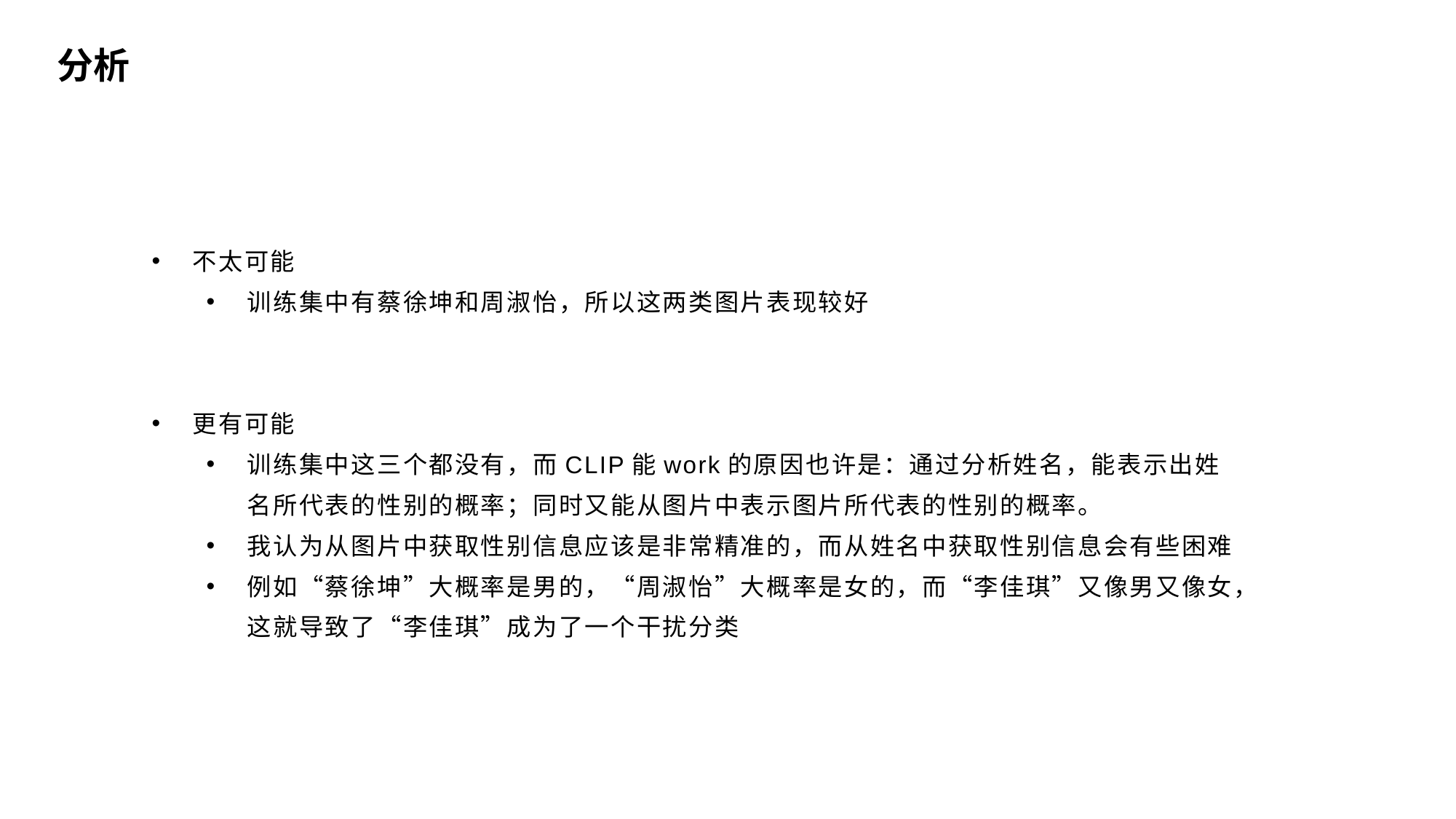

分析
不太可能
训练集中有蔡徐坤和周淑怡，所以这两类图片表现较好

更有可能
训练集中这三个都没有，而CLIP能work的原因也许是：通过分析姓名，能表示出姓名所代表的性别的概率；同时又能从图片中表示图片所代表的性别的概率。
我认为从图片中获取性别信息应该是非常精准的，而从姓名中获取性别信息会有些困难
例如“蔡徐坤”大概率是男的，“周淑怡”大概率是女的，而“李佳琪”又像男又像女，这就导致了“李佳琪”成为了一个干扰分类